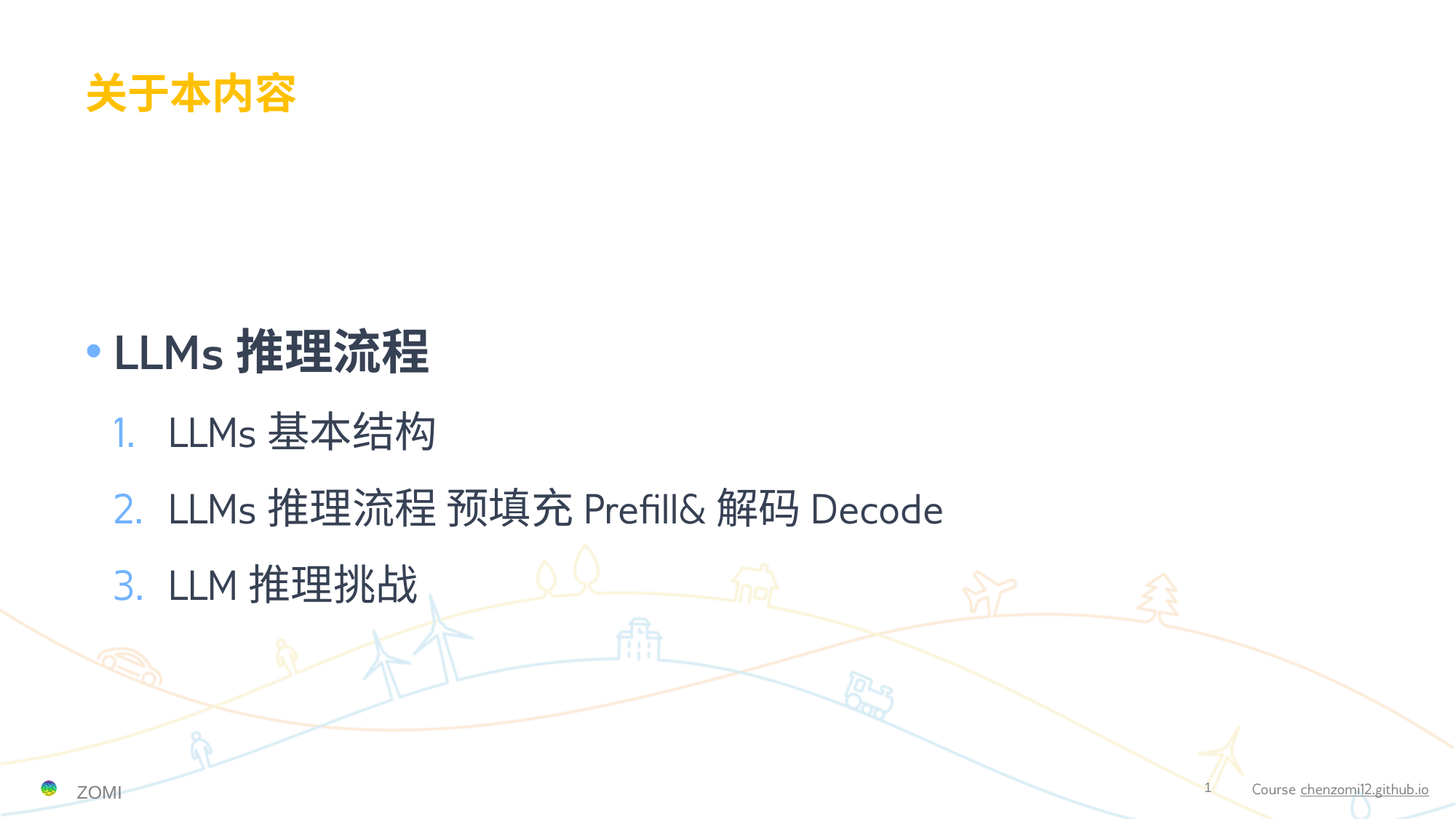

# 关于本内容
LLMs推理流程
LLMs基本结构
LLMs推理流程 预填充Prefill&解码Decode
LLM推理挑战